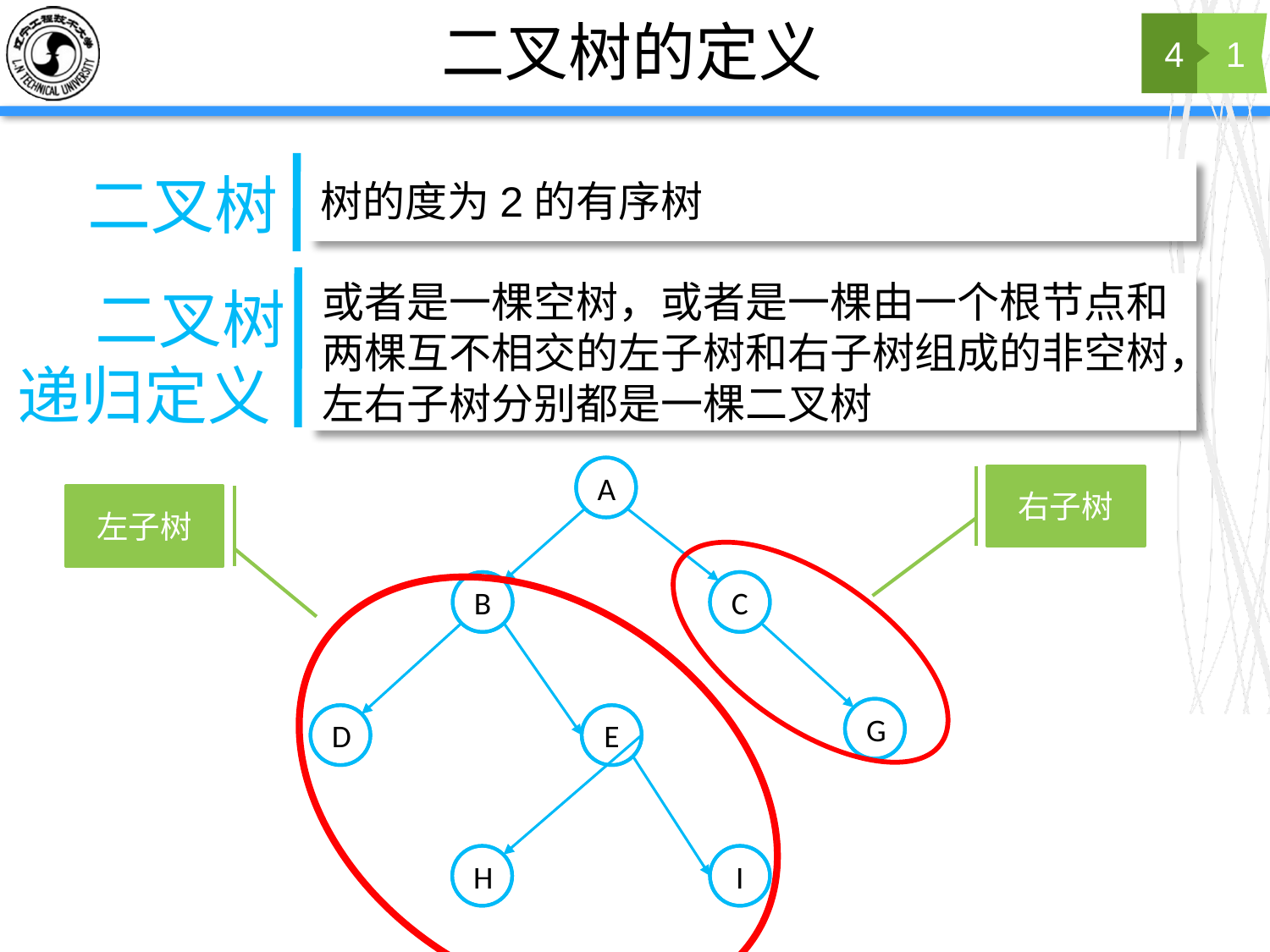

# 二叉树的定义
4
1
二叉树
树的度为2的有序树
二叉树
递归定义
或者是一棵空树，或者是一棵由一个根节点和两棵互不相交的左子树和右子树组成的非空树，左右子树分别都是一棵二叉树
A
B
C
G
E
D
H
I
右子树
左子树